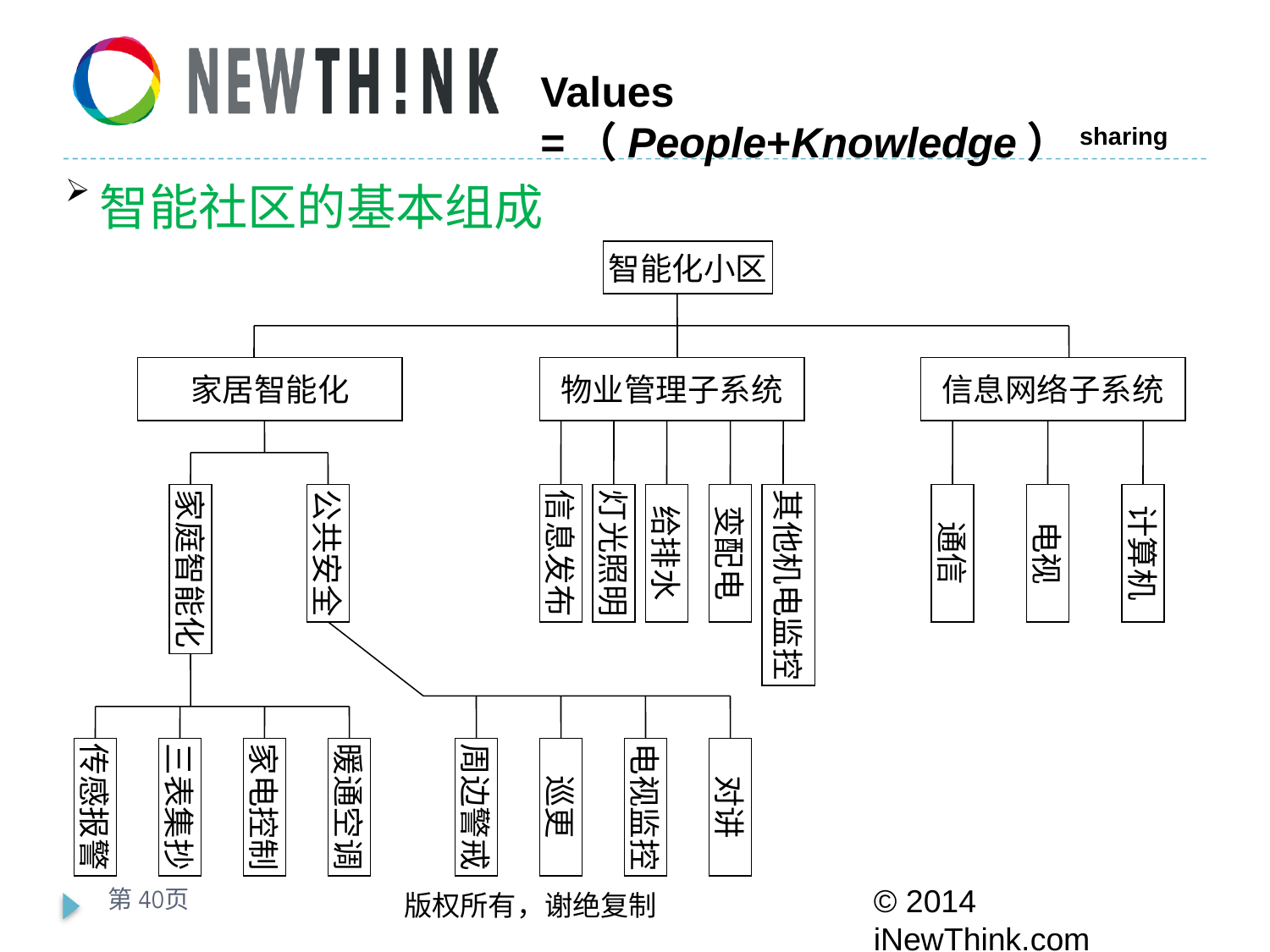

智能社区的基本组成
智能化小区

家居智能化
物业管理子系统
信息网络子系统

家庭智能化
公共安全
信息发布
灯光照明
给排水
变配电
其他机电监控
通信
电视
计算机

传感报警
三表集抄
家电控制
暖通空调
周边警戒
巡更
电视监控
对讲
第40页